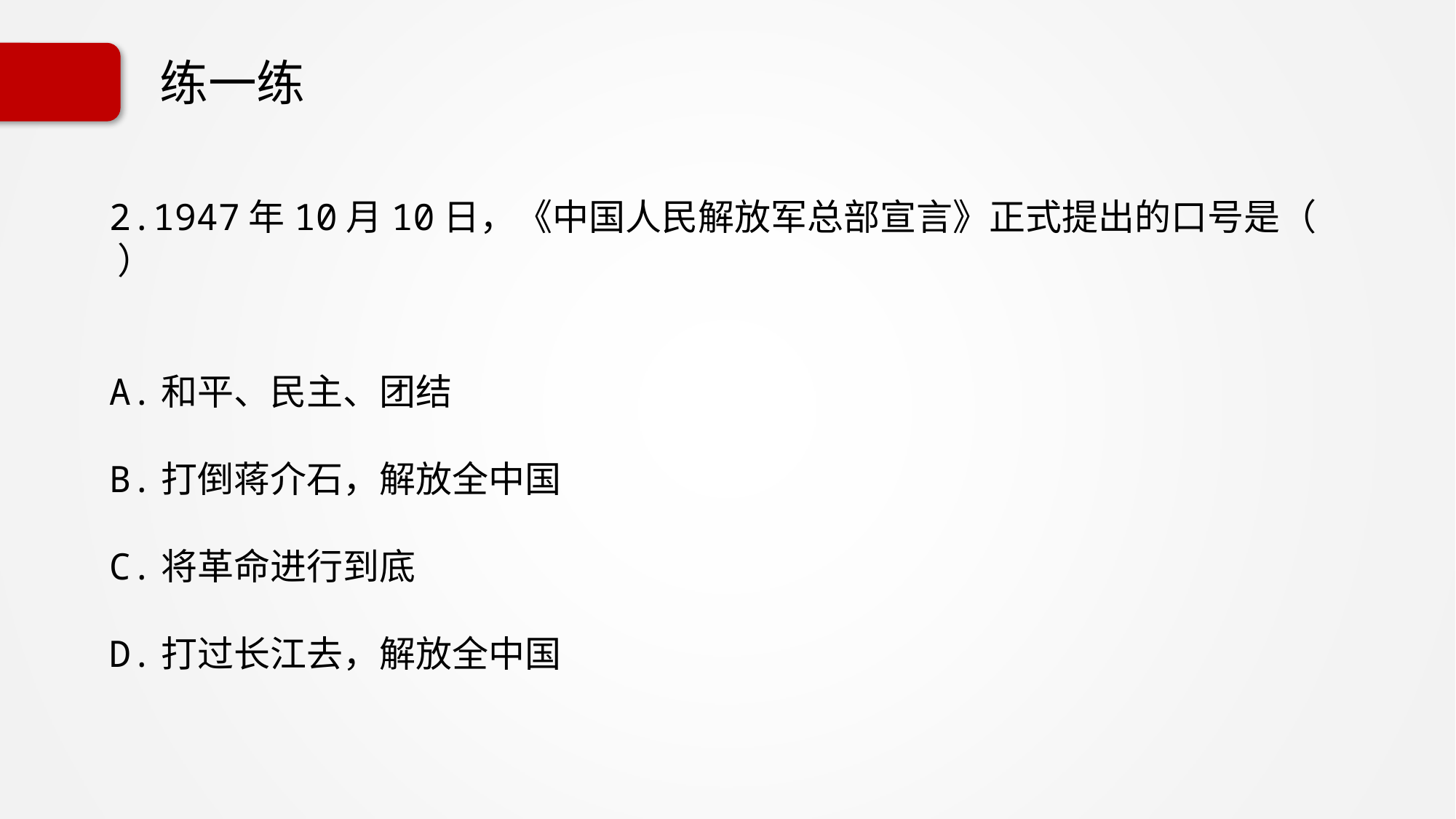

# 练一练
2.1947年10月10日，《中国人民解放军总部宣言》正式提出的口号是（      ）

A.和平、民主、团结

B.打倒蒋介石，解放全中国

C.将革命进行到底

D.打过长江去，解放全中国